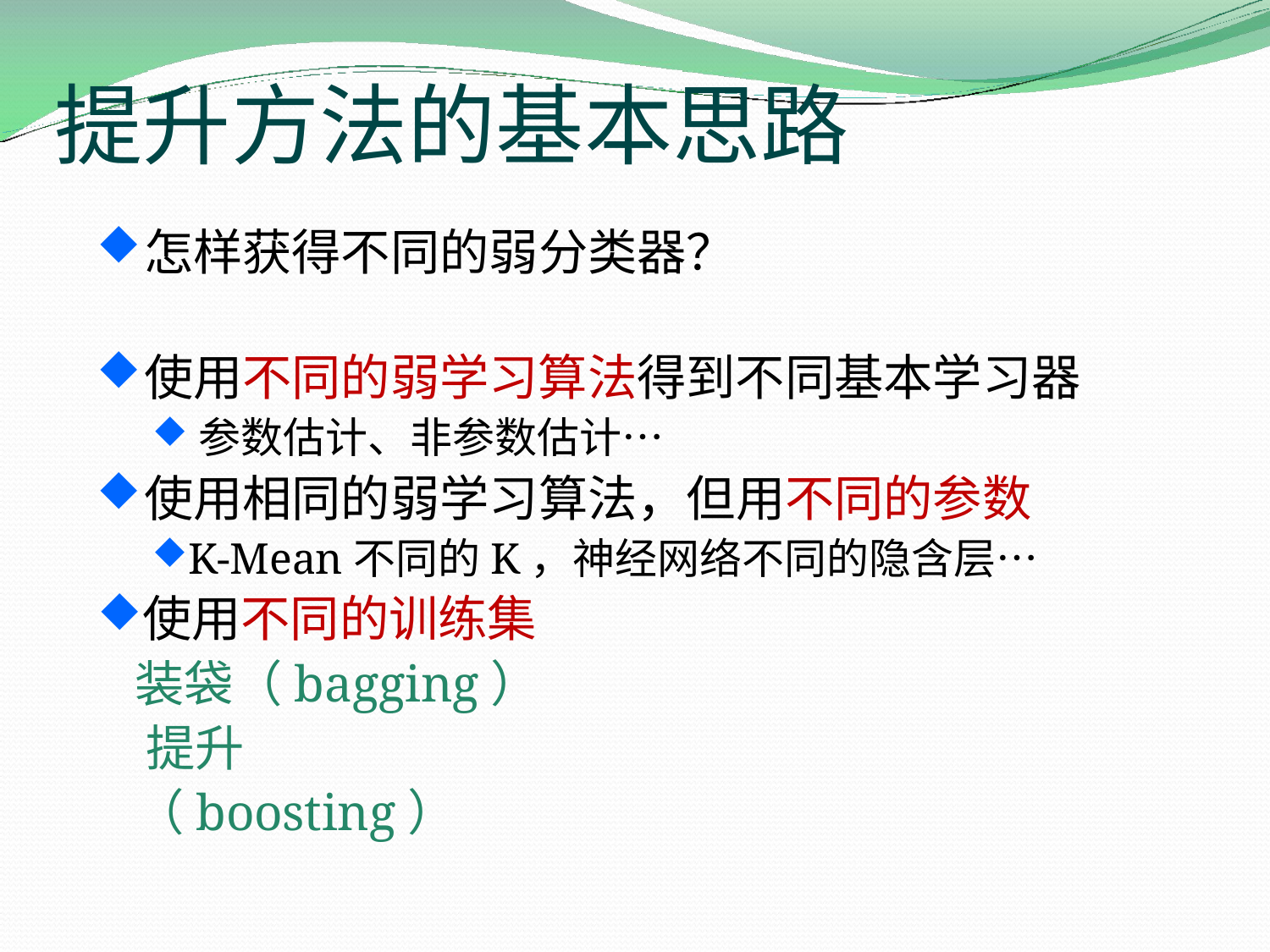

# 提升方法的基本思路
怎样获得不同的弱分类器？

使用不同的弱学习算法得到不同基本学习器
参数估计、非参数估计…
使用相同的弱学习算法，但用不同的参数
K-Mean不同的K，神经网络不同的隐含层…
使用不同的训练集 装袋（bagging）  提升（boosting）